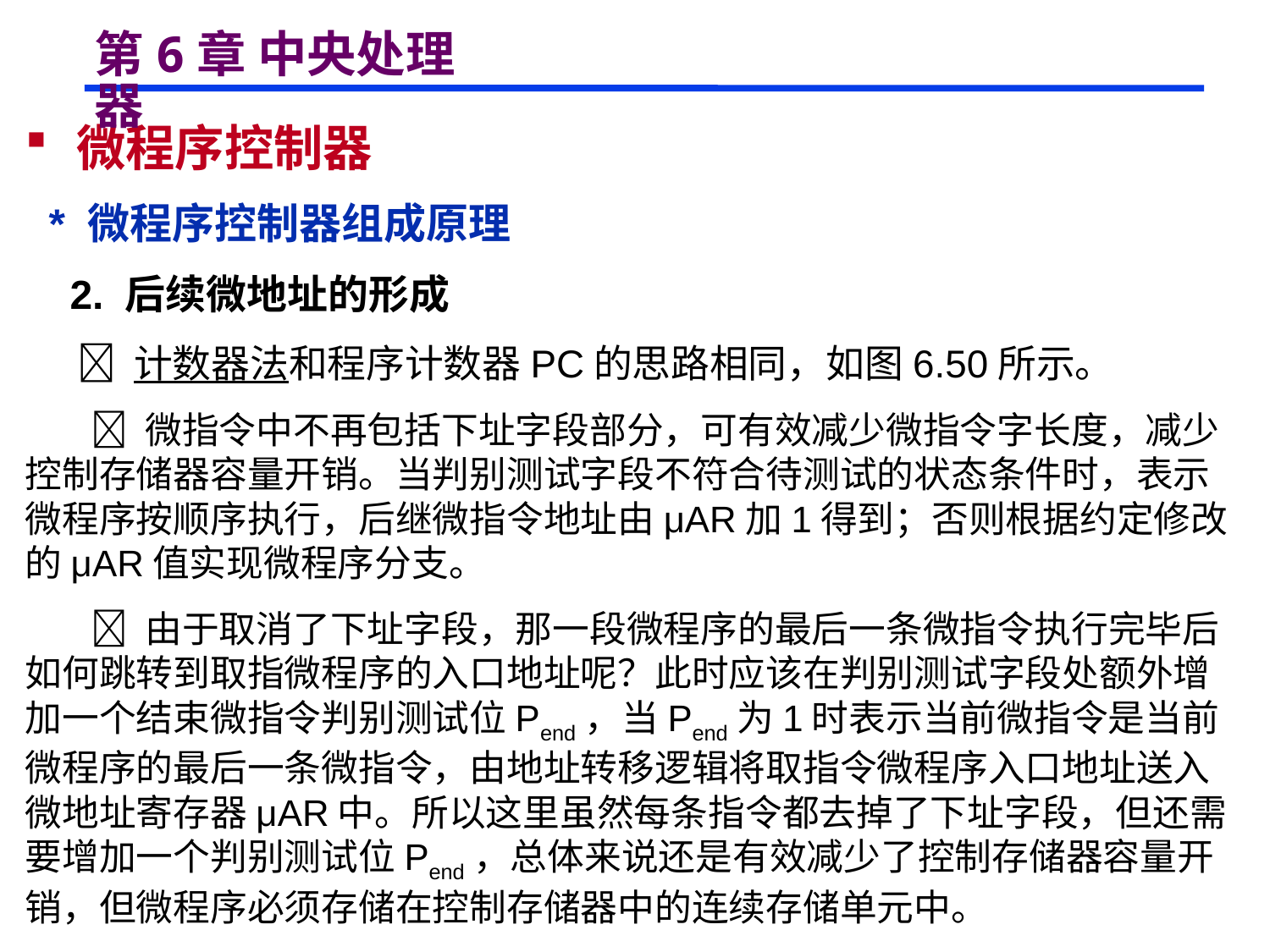

# 第6章 中央处理器
 微程序控制器
  * 微程序控制器组成原理
    2. 后续微地址的形成
      • 计数器法和程序计数器PC的思路相同，如图6.50所示。
        ♦ 微指令中不再包括下址字段部分，可有效减少微指令字长度，减少控制存储器容量开销。当判别测试字段不符合待测试的状态条件时，表示微程序按顺序执行，后继微指令地址由μAR加1得到；否则根据约定修改的μAR值实现微程序分支。
        ♦ 由于取消了下址字段，那一段微程序的最后一条微指令执行完毕后如何跳转到取指微程序的入口地址呢？此时应该在判别测试字段处额外增加一个结束微指令判别测试位Pend，当Pend为1时表示当前微指令是当前微程序的最后一条微指令，由地址转移逻辑将取指令微程序入口地址送入微地址寄存器μAR中。所以这里虽然每条指令都去掉了下址字段，但还需要增加一个判别测试位Pend，总体来说还是有效减少了控制存储器容量开销，但微程序必须存储在控制存储器中的连续存储单元中。